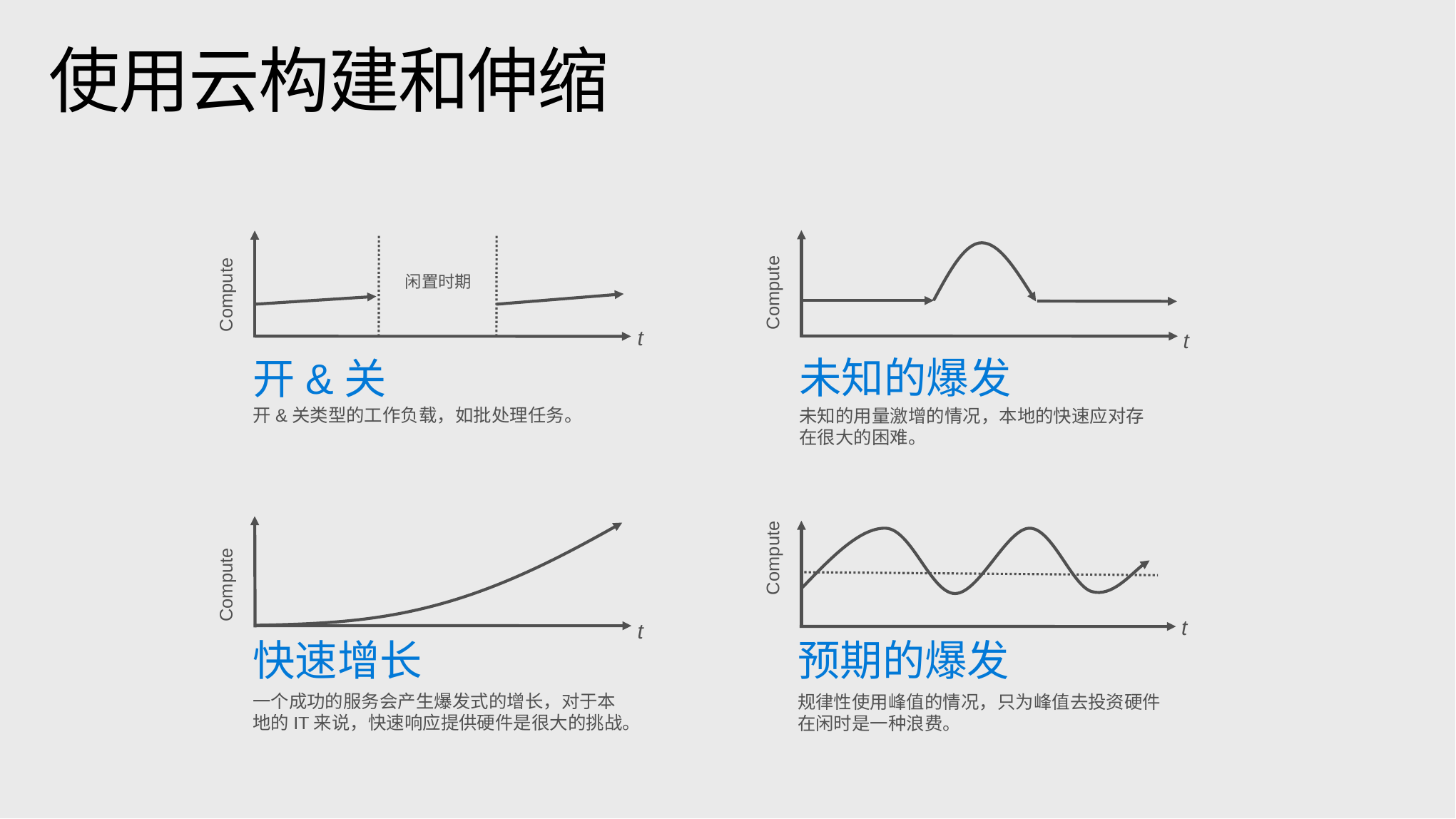

# 使用云构建和伸缩

Compute
t

闲置时期
Compute
t
未知的爆发
未知的用量激增的情况，本地的快速应对存在很大的困难。
开&关
开&关类型的工作负载，如批处理任务。

t
Compute

Compute
t
快速增长
一个成功的服务会产生爆发式的增长，对于本地的IT来说，快速响应提供硬件是很大的挑战。
预期的爆发
规律性使用峰值的情况，只为峰值去投资硬件在闲时是一种浪费。